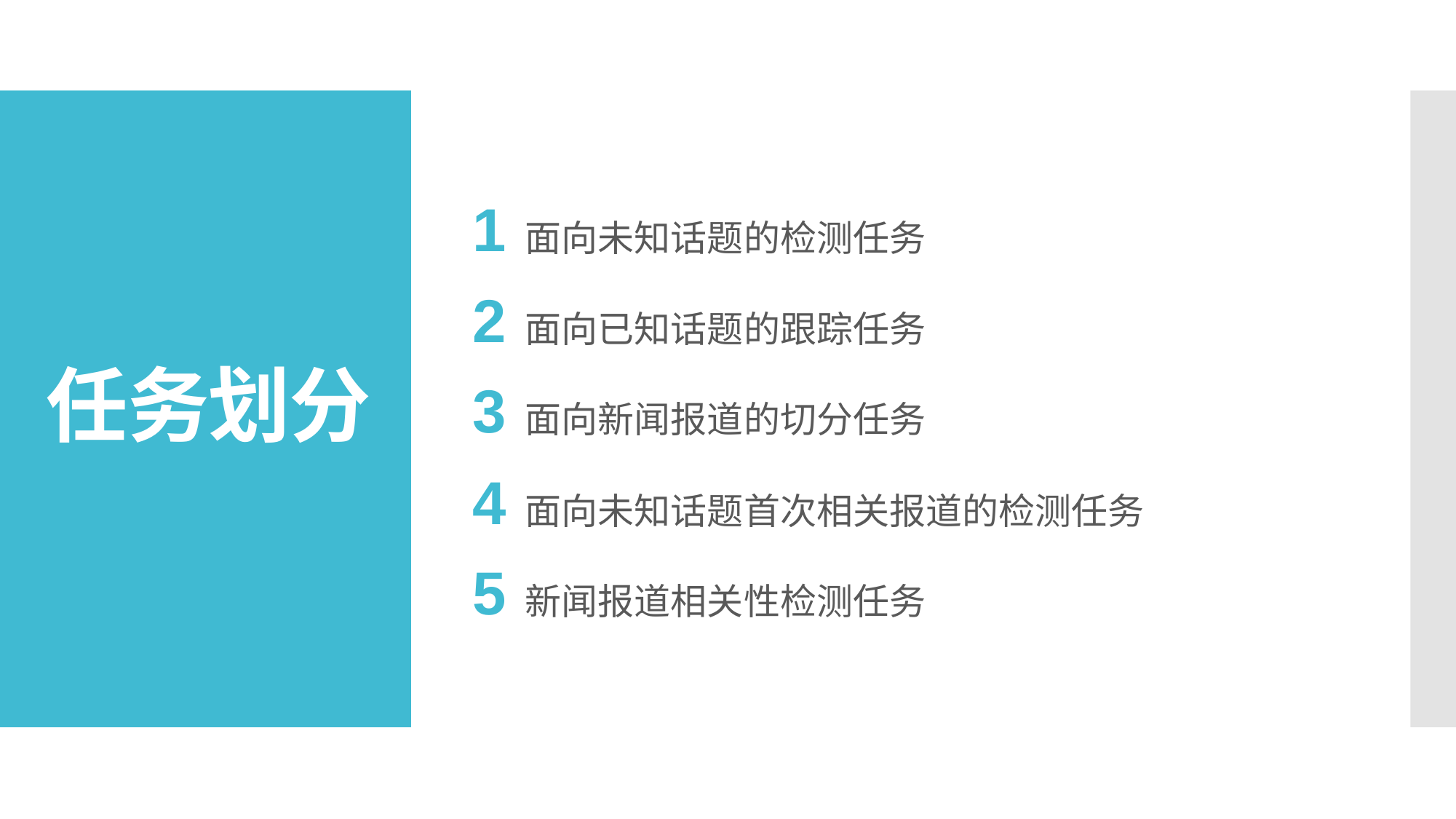

1 面向未知话题的检测任务
2 面向已知话题的跟踪任务
3 面向新闻报道的切分任务
4 面向未知话题首次相关报道的检测任务
5 新闻报道相关性检测任务
# 任务划分